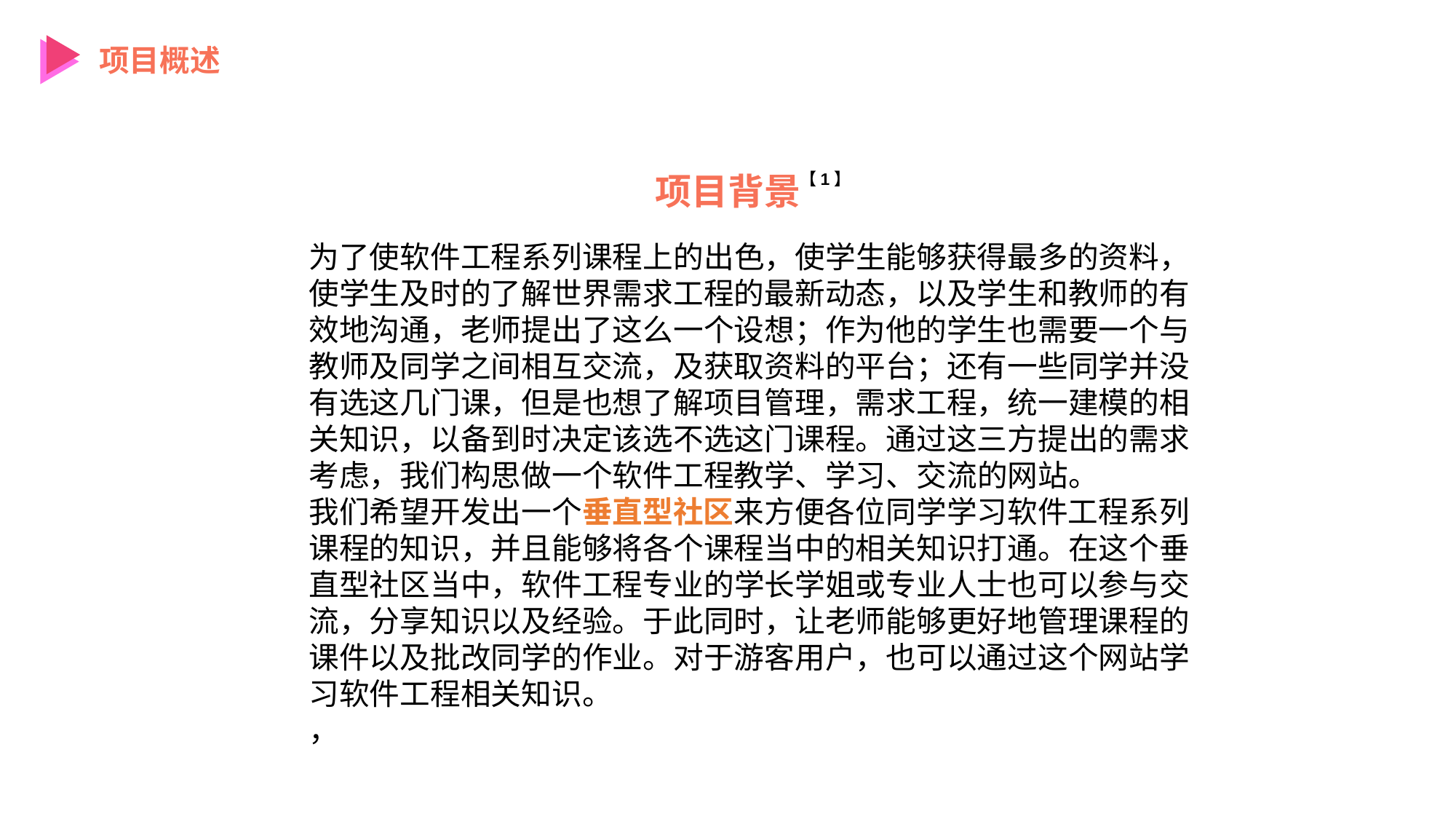

项目概述
项目背景
【1】
为了使软件工程系列课程上的出色，使学生能够获得最多的资料，使学生及时的了解世界需求工程的最新动态，以及学生和教师的有效地沟通，老师提出了这么一个设想；作为他的学生也需要一个与教师及同学之间相互交流，及获取资料的平台；还有一些同学并没有选这几门课，但是也想了解项目管理，需求工程，统一建模的相关知识，以备到时决定该选不选这门课程。通过这三方提出的需求考虑，我们构思做一个软件工程教学、学习、交流的网站。
我们希望开发出一个垂直型社区来方便各位同学学习软件工程系列课程的知识，并且能够将各个课程当中的相关知识打通。在这个垂直型社区当中，软件工程专业的学长学姐或专业人士也可以参与交流，分享知识以及经验。于此同时，让老师能够更好地管理课程的课件以及批改同学的作业。对于游客用户，也可以通过这个网站学习软件工程相关知识。
，